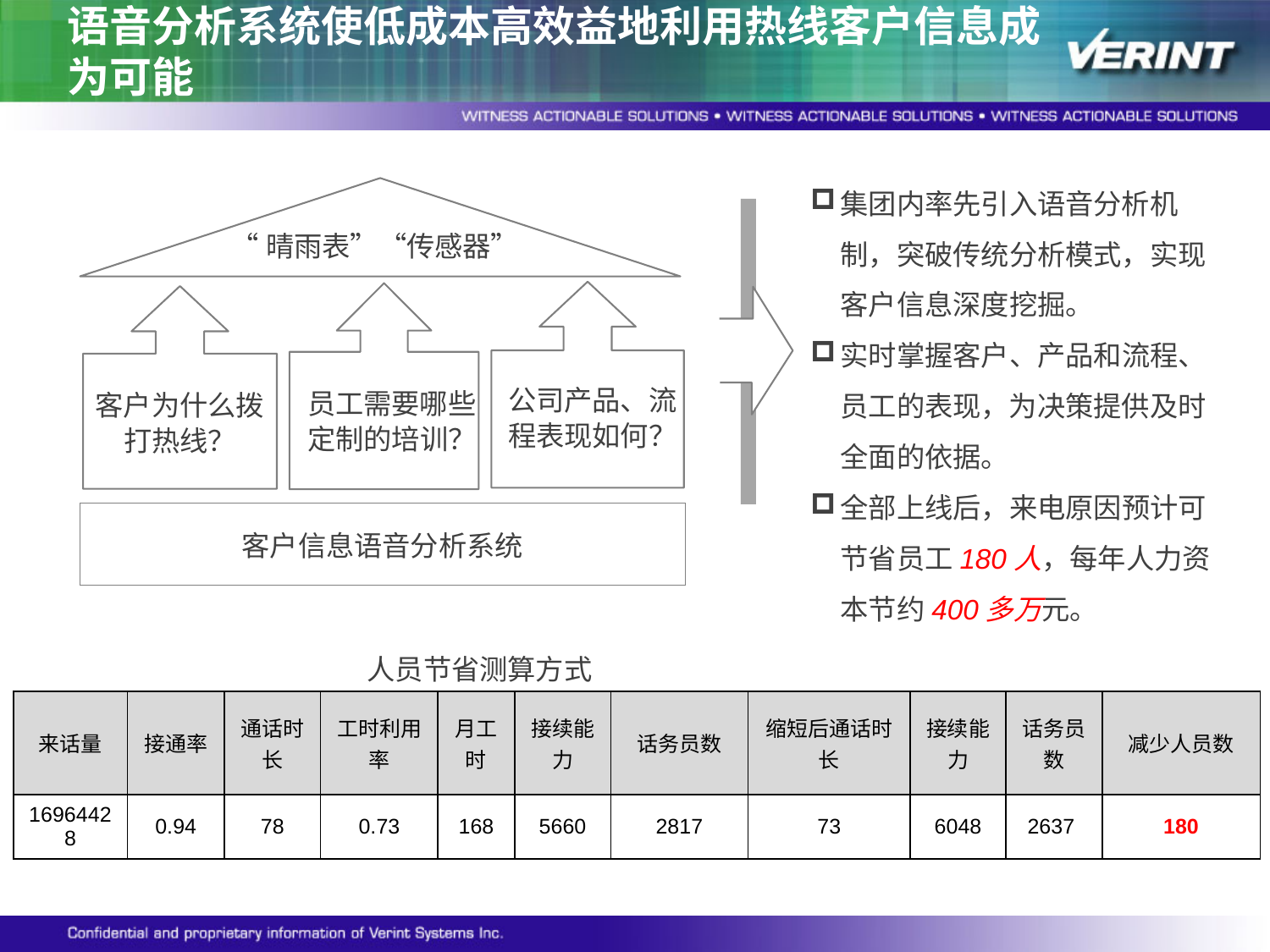

语音分析系统使低成本高效益地利用热线客户信息成为可能
集团内率先引入语音分析机制，突破传统分析模式，实现客户信息深度挖掘。
实时掌握客户、产品和流程、员工的表现，为决策提供及时全面的依据。
全部上线后，来电原因预计可节省员工180人，每年人力资本节约400多万元。

“晴雨表”“传感器”

公司产品、流程表现如何？
员工需要哪些定制的培训？
客户为什么拨打热线？
客户信息语音分析系统
人员节省测算方式
| 来话量 | 接通率 | 通话时长 | 工时利用率 | 月工时 | 接续能力 | 话务员数 | 缩短后通话时长 | 接续能力 | 话务员数 | 减少人员数 |
| --- | --- | --- | --- | --- | --- | --- | --- | --- | --- | --- |
| 16964428 | 0.94 | 78 | 0.73 | 168 | 5660 | 2817 | 73 | 6048 | 2637 | 180 |